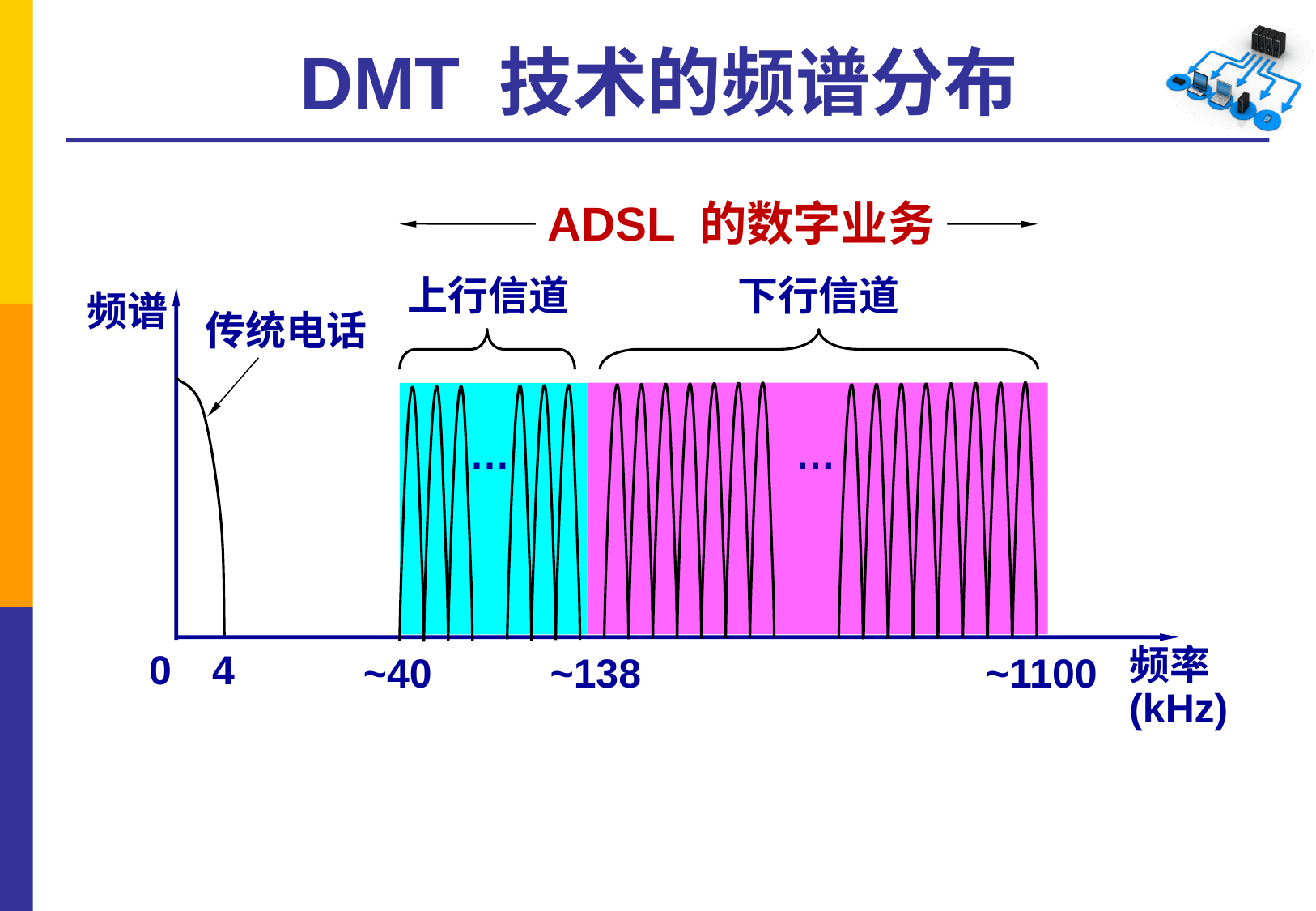

# DMT 技术的频谱分布

ADSL 的数字业务

上行信道
下行信道
频谱
传统电话

…
…

频率

0
4
~40
~138
~1100
(kHz)